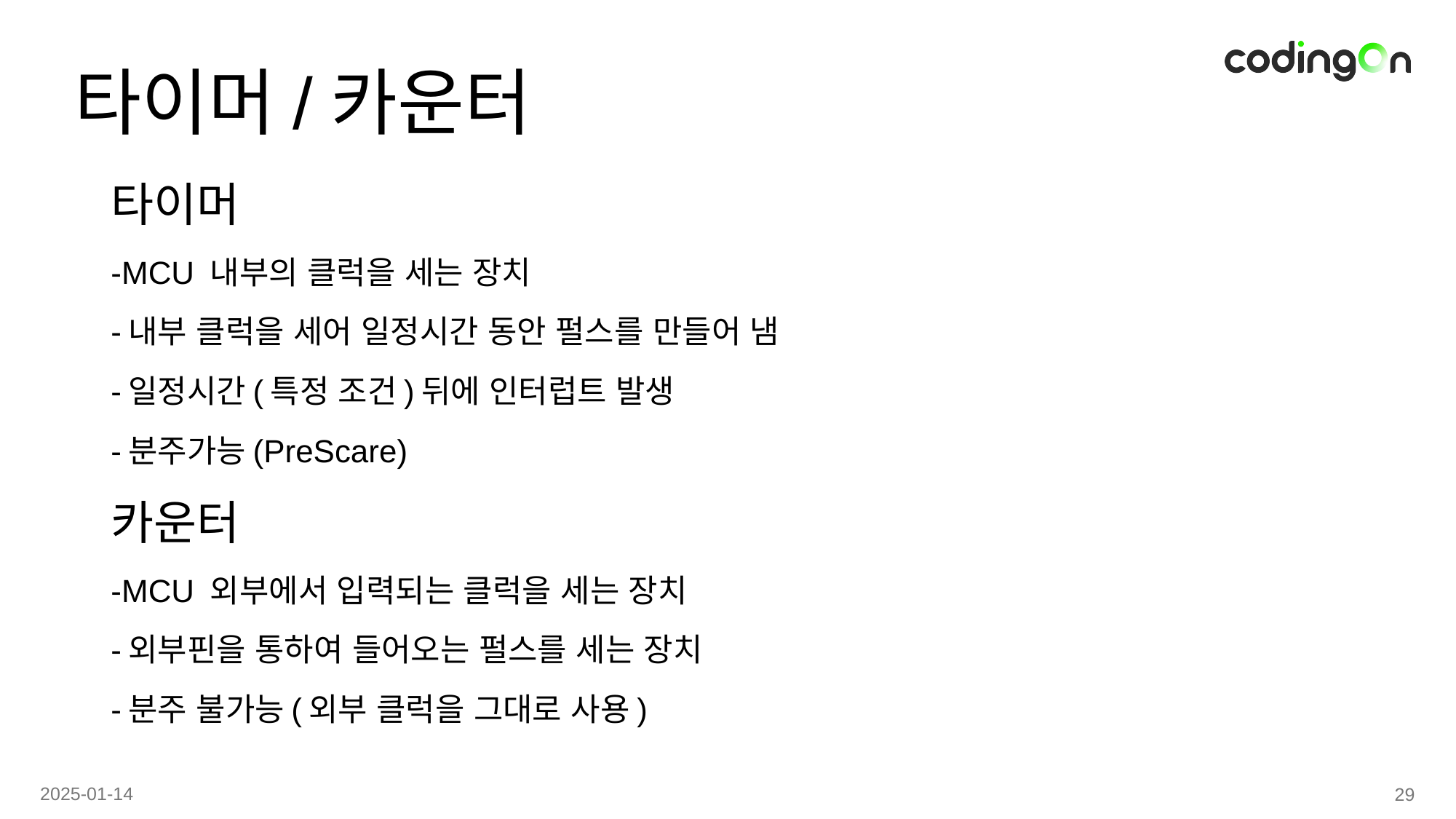

# 타이머/카운터
타이머
-MCU 내부의 클럭을 세는 장치
-내부 클럭을 세어 일정시간 동안 펄스를 만들어 냄
-일정시간(특정 조건)뒤에 인터럽트 발생
-분주가능(PreScare)
카운터
-MCU 외부에서 입력되는 클럭을 세는 장치
-외부핀을 통하여 들어오는 펄스를 세는 장치
-분주 불가능(외부 클럭을 그대로 사용)
2025-01-14
29